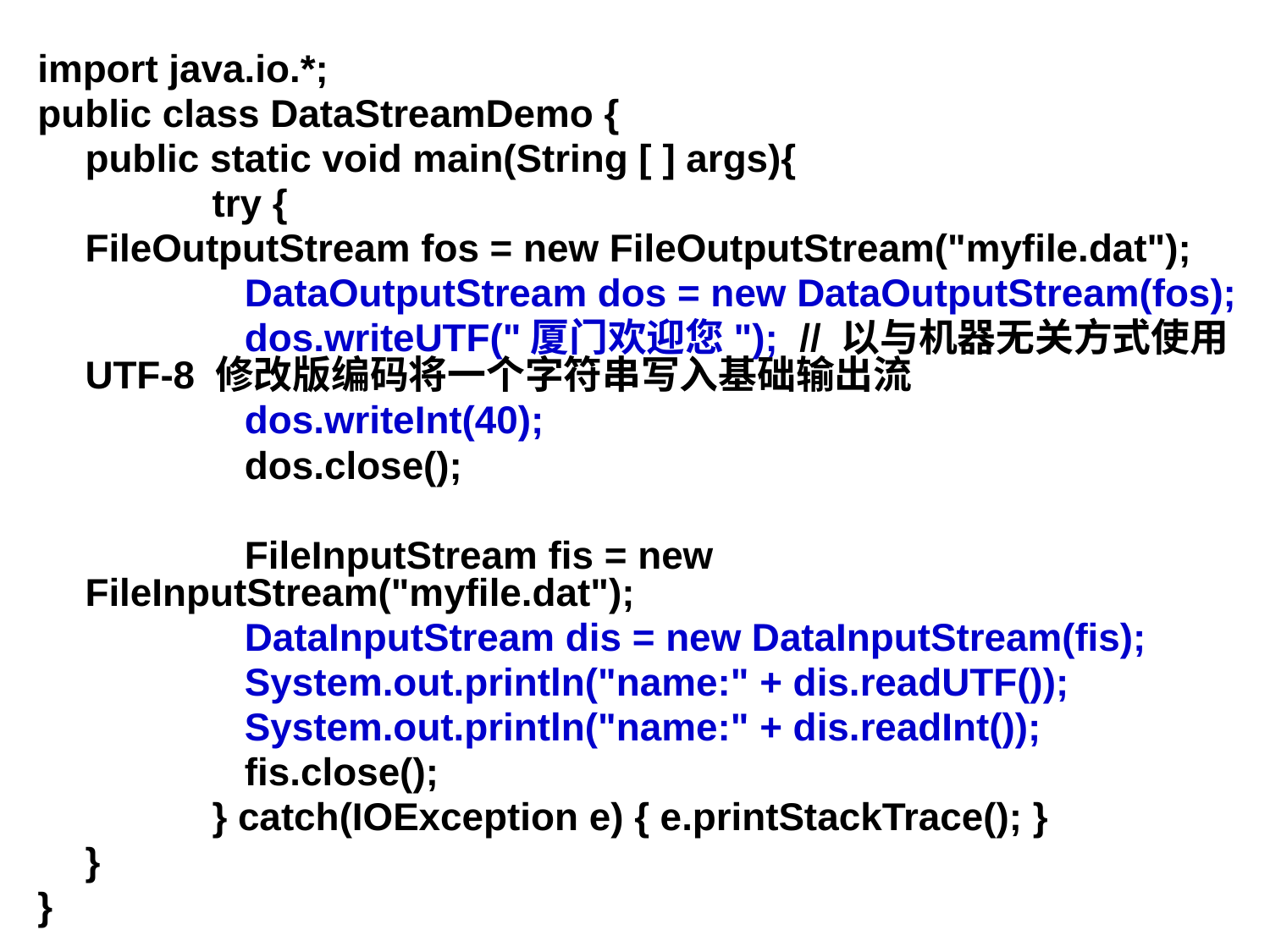

import java.io.*;
public class DataStreamDemo {
	public static void main(String [ ] args){
		try {
	FileOutputStream fos = new FileOutputStream("myfile.dat");
		   DataOutputStream dos = new DataOutputStream(fos);
		   dos.writeUTF("厦门欢迎您");  // 以与机器无关方式使用 UTF-8 修改版编码将一个字符串写入基础输出流
		   dos.writeInt(40);
		   dos.close();

		   FileInputStream fis = new FileInputStream("myfile.dat");
	  	   DataInputStream dis = new DataInputStream(fis);
		   System.out.println("name:" + dis.readUTF());
		   System.out.println("name:" + dis.readInt());
		   fis.close();
		} catch(IOException e) { e.printStackTrace(); }
	}
}